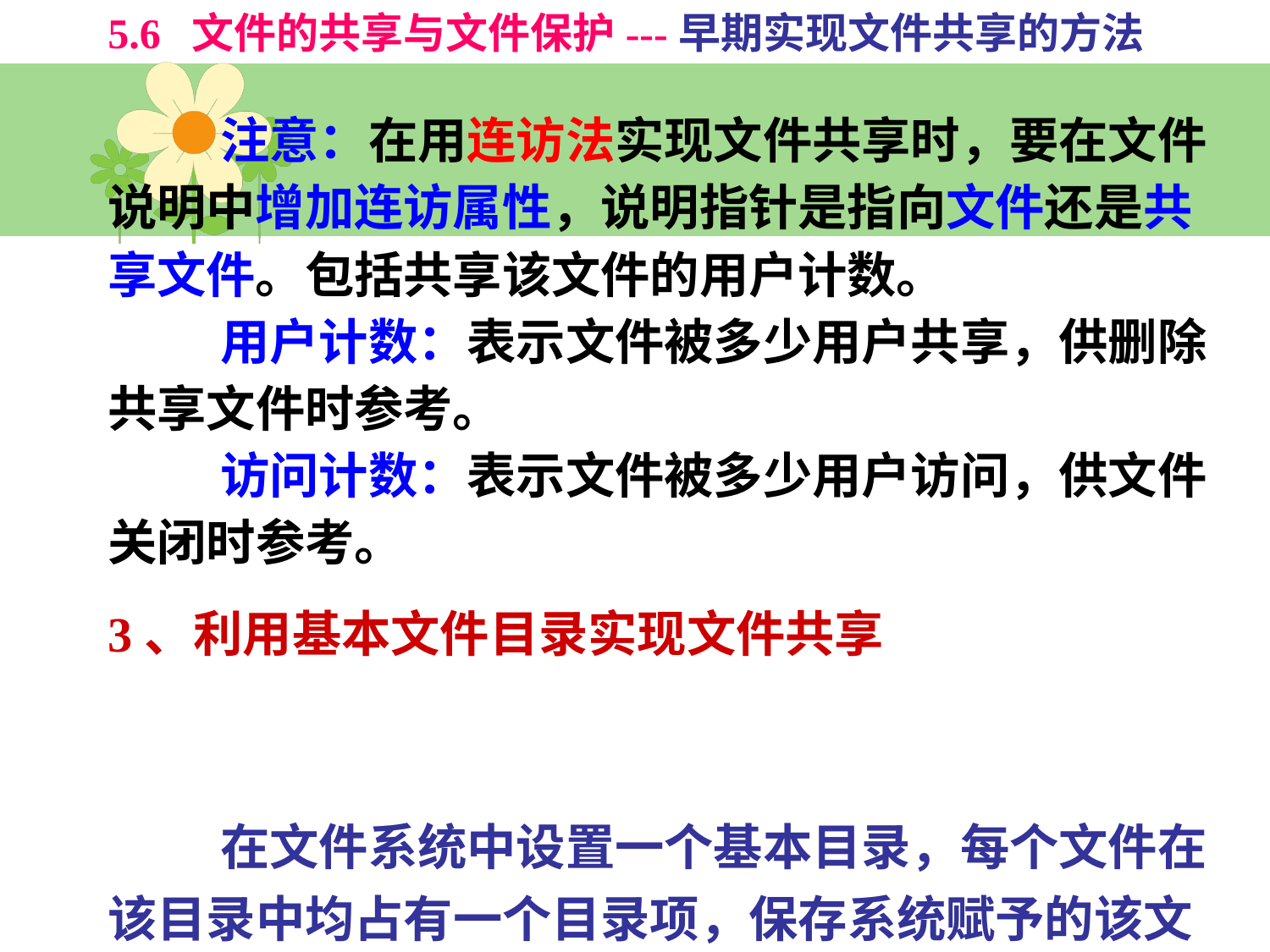

5.6  文件的共享与文件保护---早期实现文件共享的方法
         注意：在用连访法实现文件共享时，要在文件说明中增加连访属性，说明指针是指向文件还是共享文件。包括共享该文件的用户计数。
         用户计数：表示文件被多少用户共享，供删除共享文件时参考。
         访问计数：表示文件被多少用户访问，供文件关闭时参考。
3、利用基本文件目录实现文件共享
         在文件系统中设置一个基本目录，每个文件在该目录中均占有一个目录项，保存系统赋予的该文件的唯一标识符及文件说明信息。如图。